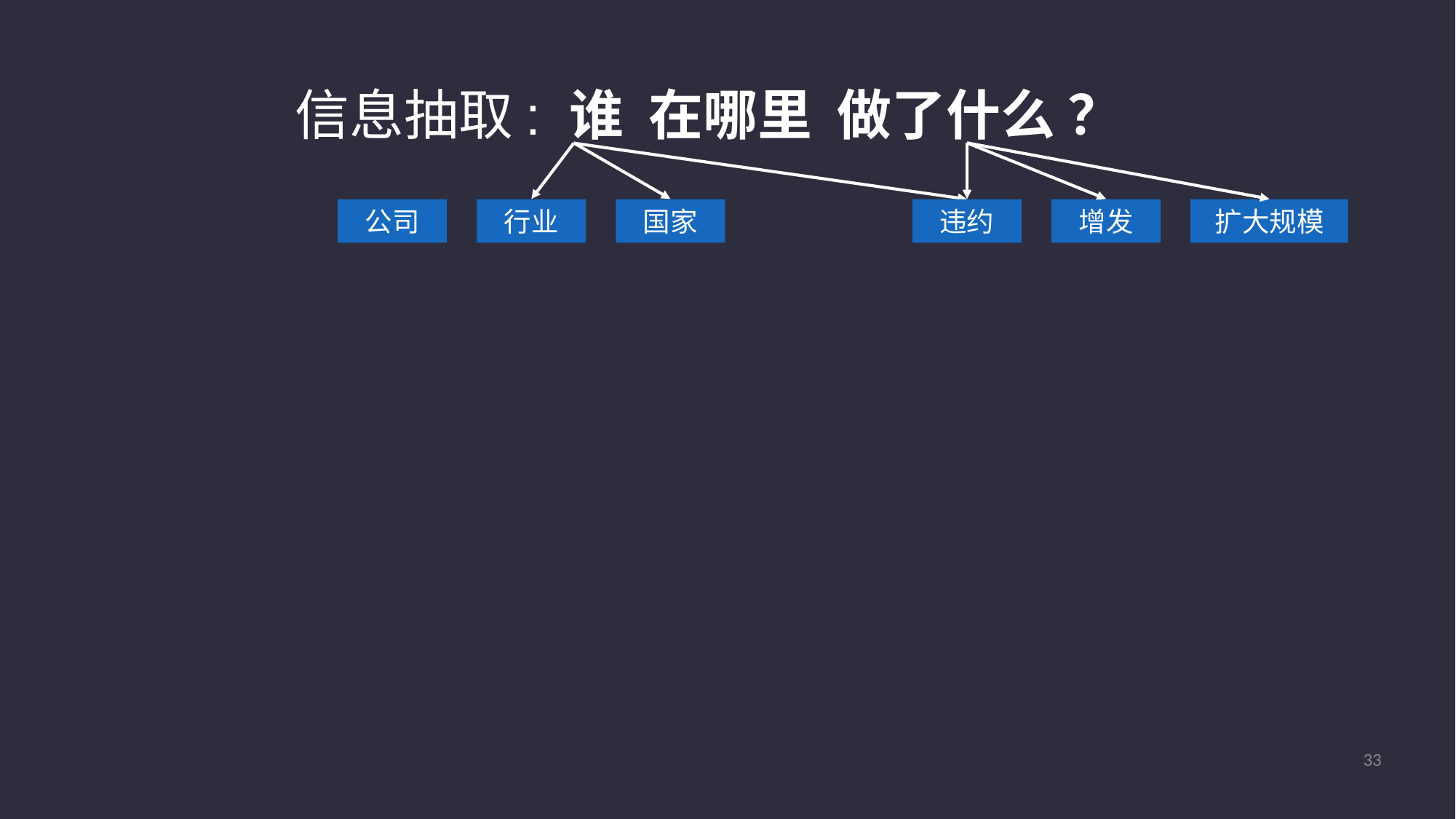

信息抽取: 谁  在哪里  做了什么 ？
公司
行业
国家
违约
增发
扩大规模
33